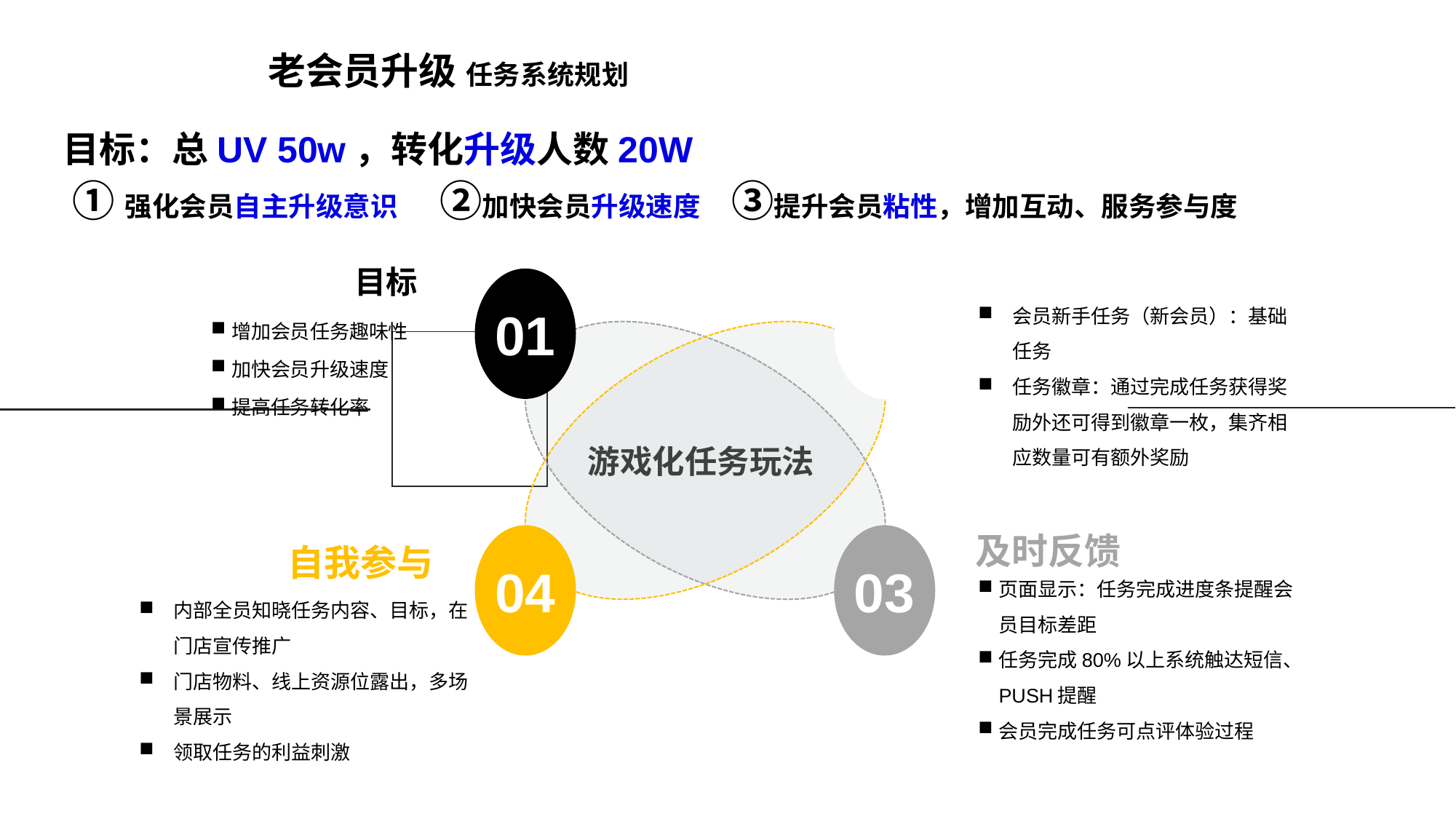

# 老会员升级 任务系统规划
目标：总UV 50w，转化升级人数20W
①强化会员自主升级意识      ②加快会员升级速度     ③提升会员粘性，增加互动、服务参与度
目标
增加会员任务趣味性
加快会员升级速度
提高任务转化率

规则
会员新手任务（新会员）：基础任务
任务徽章：通过完成任务获得奖励外还可得到徽章一枚，集齐相应数量可有额外奖励

01
02

游戏化任务玩法
04
03
及时反馈
页面显示：任务完成进度条提醒会员目标差距
任务完成80%以上系统触达短信、PUSH提醒
会员完成任务可点评体验过程
自我参与
内部全员知晓任务内容、目标，在门店宣传推广
门店物料、线上资源位露出，多场景展示
领取任务的利益刺激